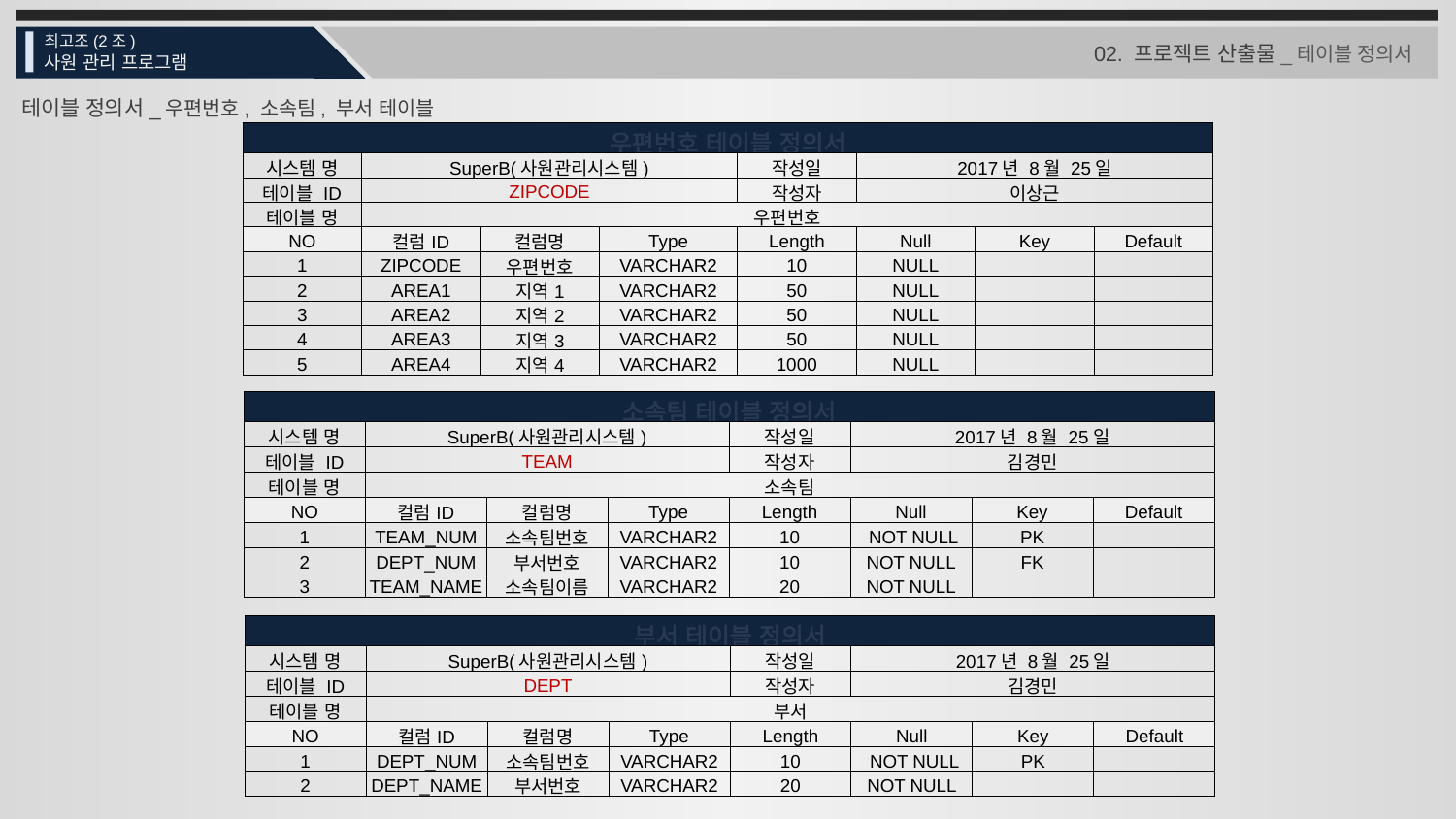

최고조(2조)

사원 관리 프로그램

02. 프로젝트 산출물_테이블 정의서
테이블 정의서_우편번호, 소속팀, 부서 테이블
| 우편번호 테이블 정의서 |  |  |  |  |  |  |  |
| --- | --- | --- | --- | --- | --- | --- | --- |
| 시스템 명 | SuperB(사원관리시스템) |  |  | 작성일 | 2017년 8월 25일 |  |  |
| 테이블 ID | ZIPCODE |  |  | 작성자 | 이상근 |  |  |
| 테이블 명 | 우편번호 |  |  |  |  |  |  |
| NO | 컬럼ID | 컬럼명 | Type | Length | Null | Key | Default |
| 1 | ZIPCODE | 우편번호 | VARCHAR2 | 10 | NULL |  |  |
| 2 | AREA1 | 지역1 | VARCHAR2 | 50 | NULL |  |  |
| 3 | AREA2 | 지역2 | VARCHAR2 | 50 | NULL |  |  |
| 4 | AREA3 | 지역3 | VARCHAR2 | 50 | NULL |  |  |
| 5 | AREA4 | 지역4 | VARCHAR2 | 1000 | NULL |  |  |
| 소속팀 테이블 정의서 |  |  |  |  |  |  |  |
| --- | --- | --- | --- | --- | --- | --- | --- |
| 시스템 명 | SuperB(사원관리시스템) |  |  | 작성일 | 2017년 8월 25일 |  |  |
| 테이블 ID | TEAM |  |  | 작성자 | 김경민 |  |  |
| 테이블 명 | 소속팀 |  |  |  |  |  |  |
| NO | 컬럼ID | 컬럼명 | Type | Length | Null | Key | Default |
| 1 | TEAM\_NUM | 소속팀번호 | VARCHAR2 | 10 | NOT NULL | PK |  |
| 2 | DEPT\_NUM | 부서번호 | VARCHAR2 | 10 | NOT NULL | FK |  |
| 3 | TEAM\_NAME | 소속팀이름 | VARCHAR2 | 20 | NOT NULL |  |  |
| 부서 테이블 정의서 |  |  |  |  |  |  |  |
| --- | --- | --- | --- | --- | --- | --- | --- |
| 시스템 명 | SuperB(사원관리시스템) |  |  | 작성일 | 2017년 8월 25일 |  |  |
| 테이블 ID | DEPT |  |  | 작성자 | 김경민 |  |  |
| 테이블 명 | 부서 |  |  |  |  |  |  |
| NO | 컬럼ID | 컬럼명 | Type | Length | Null | Key | Default |
| 1 | DEPT\_NUM | 소속팀번호 | VARCHAR2 | 10 | NOT NULL | PK |  |
| 2 | DEPT\_NAME | 부서번호 | VARCHAR2 | 20 | NOT NULL |  |  |